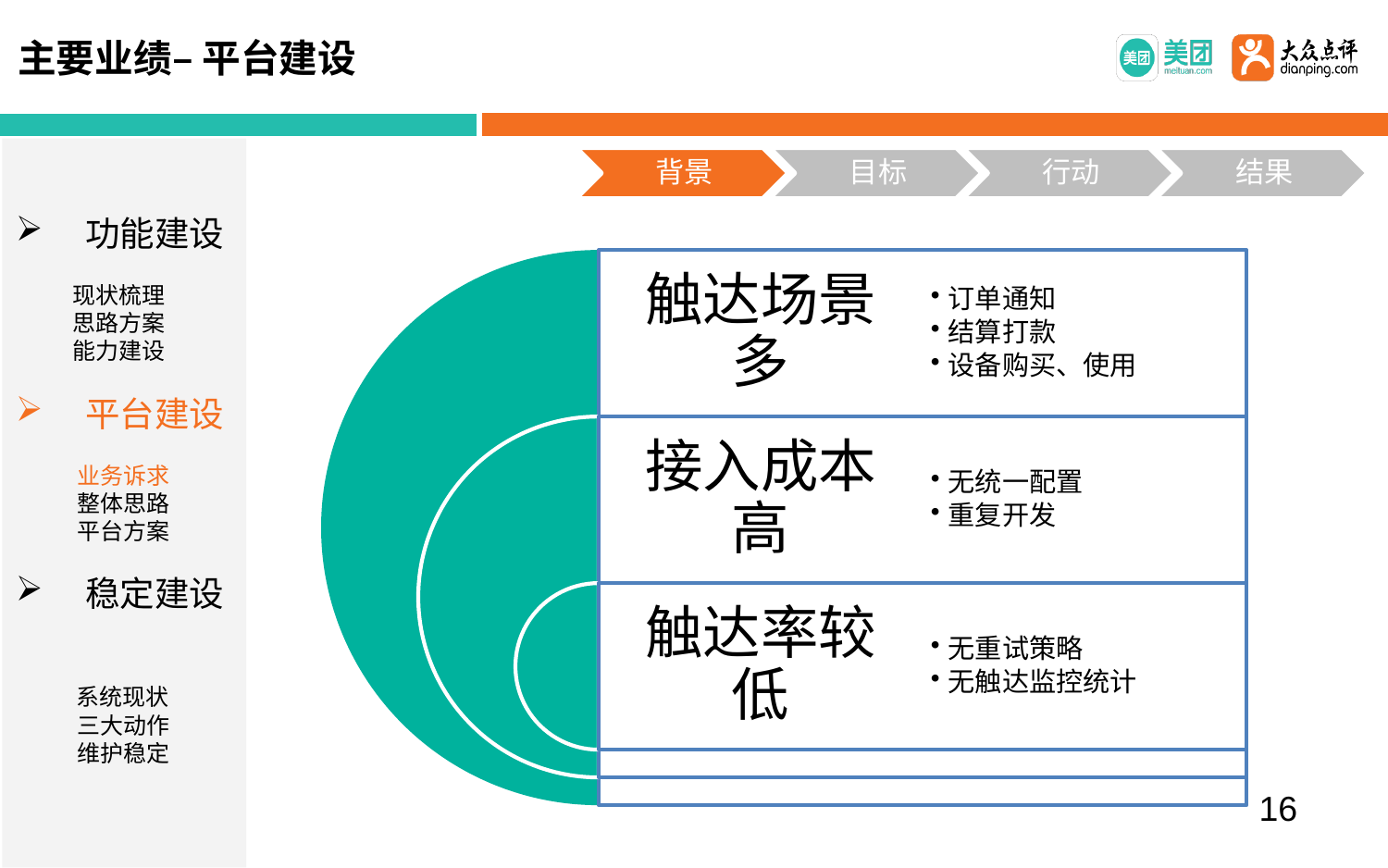

主要业绩– 平台建设
功能建设

          现状梳理
          思路方案
          能力建设

平台建设

           业务诉求
           整体思路
           平台方案

稳定建设

         系统现状
           三大动作
           维护稳定

背景
目标
行动
结果
触达场景多
接入成本高
触达率较低
订单通知
结算打款
设备购买、使用
无统一配置
重复开发
无重试策略
无触达监控统计
16